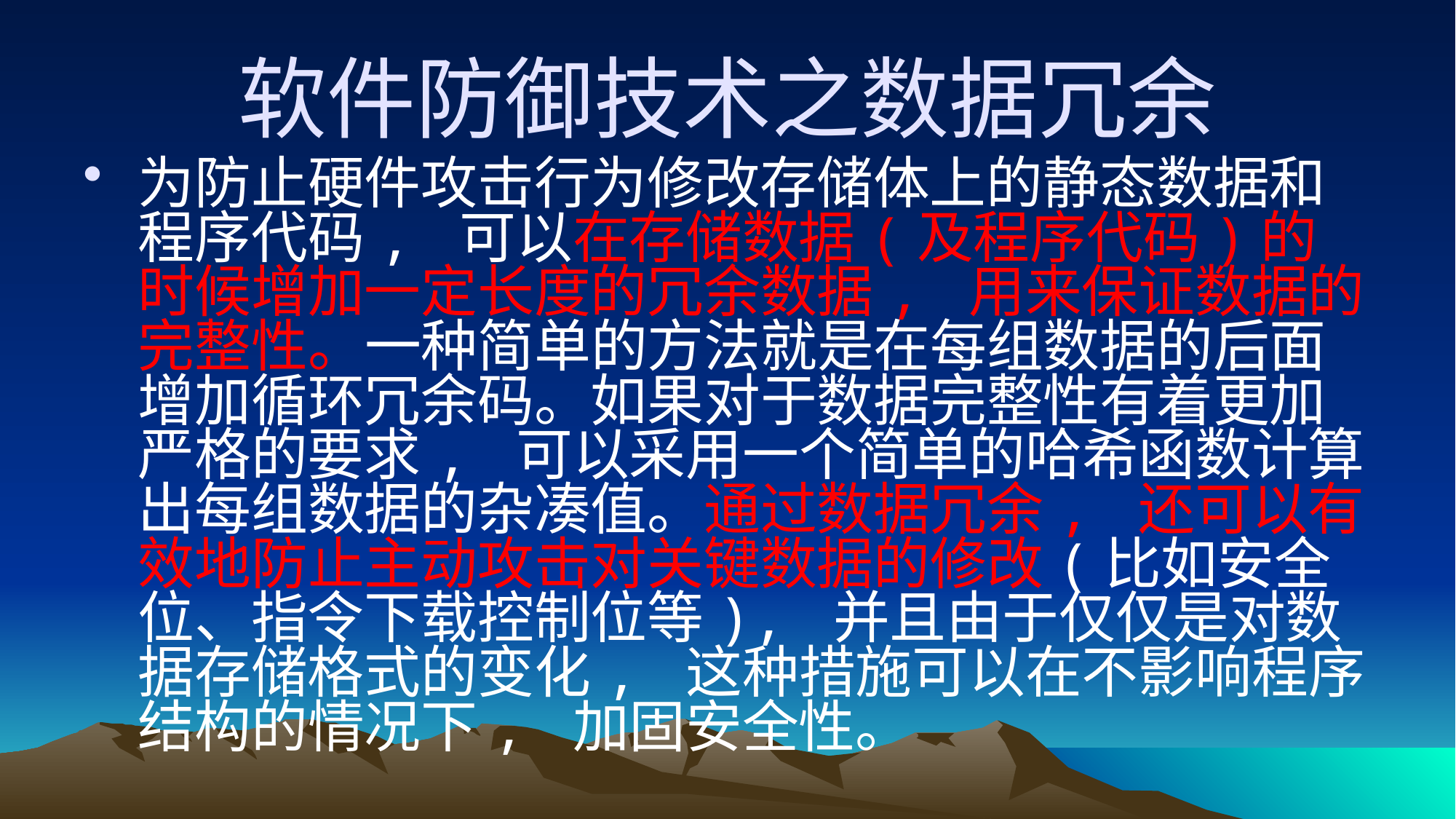

# 软件防御技术之数据冗余
为防止硬件攻击行为修改存储体上的静态数据和程序代码, 可以在存储数据(及程序代码)的时候增加一定长度的冗余数据, 用来保证数据的完整性。一种简单的方法就是在每组数据的后面增加循环冗余码。如果对于数据完整性有着更加严格的要求, 可以采用一个简单的哈希函数计算出每组数据的杂凑值。通过数据冗余, 还可以有效地防止主动攻击对关键数据的修改(比如安全位、指令下载控制位等), 并且由于仅仅是对数据存储格式的变化, 这种措施可以在不影响程序结构的情况下, 加固安全性。